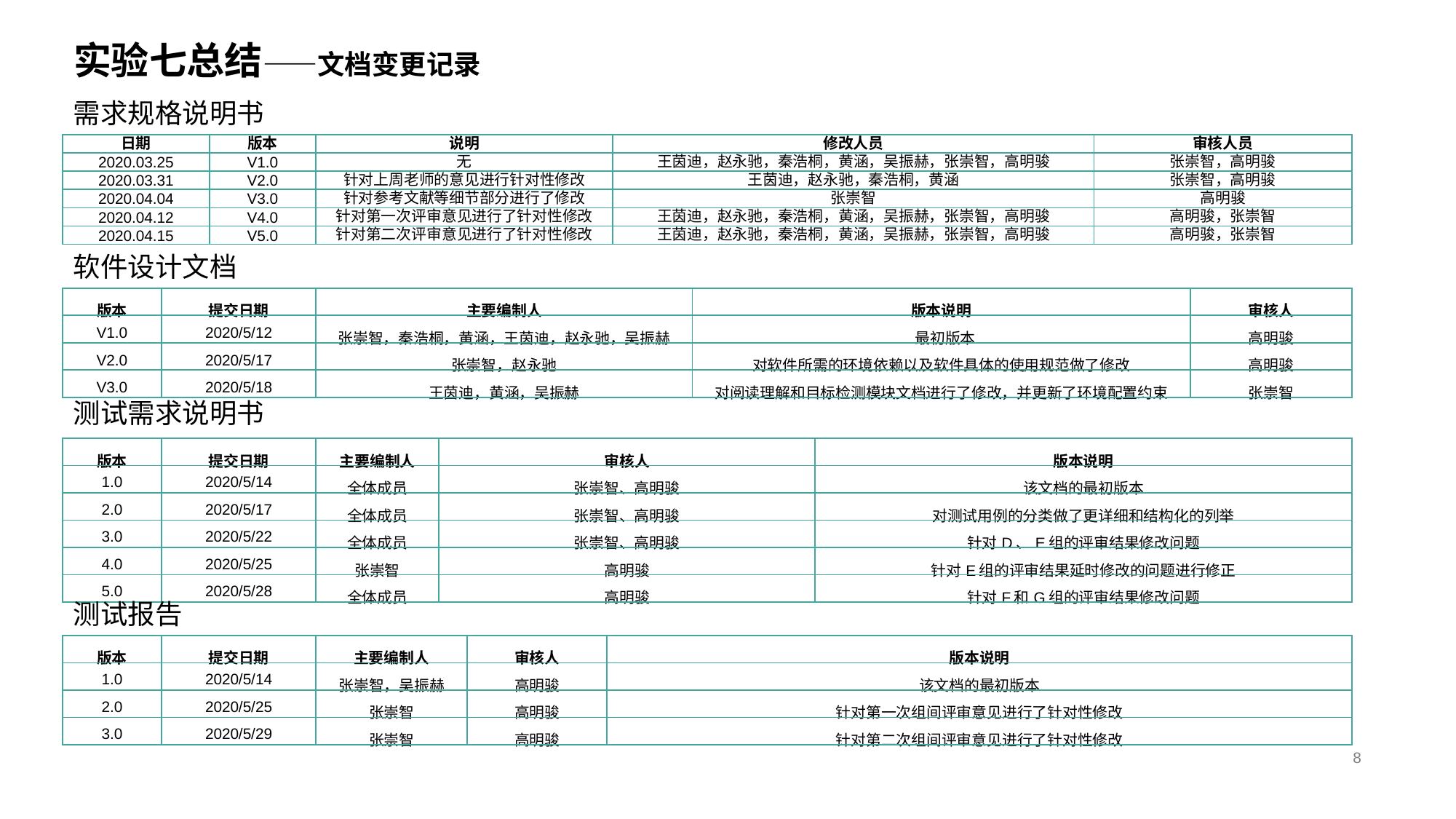

# 实验七总结——文档变更记录
需求规格说明书
| 日期 | 版本 | 说明 | 修改人员 | 审核人员 |
| --- | --- | --- | --- | --- |
| 2020.03.25 | V1.0 | 无 | 王茵迪，赵永驰，秦浩桐，黄涵，吴振赫，张崇智，高明骏 | 张崇智，高明骏 |
| 2020.03.31 | V2.0 | 针对上周老师的意见进行针对性修改 | 王茵迪，赵永驰，秦浩桐，黄涵 | 张崇智，高明骏 |
| 2020.04.04 | V3.0 | 针对参考文献等细节部分进行了修改 | 张崇智 | 高明骏 |
| 2020.04.12 | V4.0 | 针对第一次评审意见进行了针对性修改 | 王茵迪，赵永驰，秦浩桐，黄涵，吴振赫，张崇智，高明骏 | 高明骏，张崇智 |
| 2020.04.15 | V5.0 | 针对第二次评审意见进行了针对性修改 | 王茵迪，赵永驰，秦浩桐，黄涵，吴振赫，张崇智，高明骏 | 高明骏，张崇智 |
软件设计文档
| 版本 | 提交日期 | 主要编制人 | 版本说明 | 审核人 |
| --- | --- | --- | --- | --- |
| V1.0 | 2020/5/12 | 张崇智，秦浩桐，黄涵，王茵迪，赵永驰，吴振赫 | 最初版本 | 高明骏 |
| V2.0 | 2020/5/17 | 张崇智，赵永驰 | 对软件所需的环境依赖以及软件具体的使用规范做了修改 | 高明骏 |
| V3.0 | 2020/5/18 | 王茵迪，黄涵，吴振赫 | 对阅读理解和目标检测模块文档进行了修改，并更新了环境配置约束 | 张崇智 |
测试需求说明书
| 版本 | 提交日期 | 主要编制人 | 审核人 | 版本说明 |
| --- | --- | --- | --- | --- |
| 1.0 | 2020/5/14 | 全体成员 | 张崇智、高明骏 | 该文档的最初版本 |
| 2.0 | 2020/5/17 | 全体成员 | 张崇智、高明骏 | 对测试用例的分类做了更详细和结构化的列举 |
| 3.0 | 2020/5/22 | 全体成员 | 张崇智、高明骏 | 针对D、E组的评审结果修改问题 |
| 4.0 | 2020/5/25 | 张崇智 | 高明骏 | 针对E组的评审结果延时修改的问题进行修正 |
| 5.0 | 2020/5/28 | 全体成员 | 高明骏 | 针对F和G组的评审结果修改问题 |
测试报告
| 版本 | 提交日期 | 主要编制人 | 审核人 | 版本说明 |
| --- | --- | --- | --- | --- |
| 1.0 | 2020/5/14 | 张崇智，吴振赫 | 高明骏 | 该文档的最初版本 |
| 2.0 | 2020/5/25 | 张崇智 | 高明骏 | 针对第一次组间评审意见进行了针对性修改 |
| 3.0 | 2020/5/29 | 张崇智 | 高明骏 | 针对第二次组间评审意见进行了针对性修改 |
8